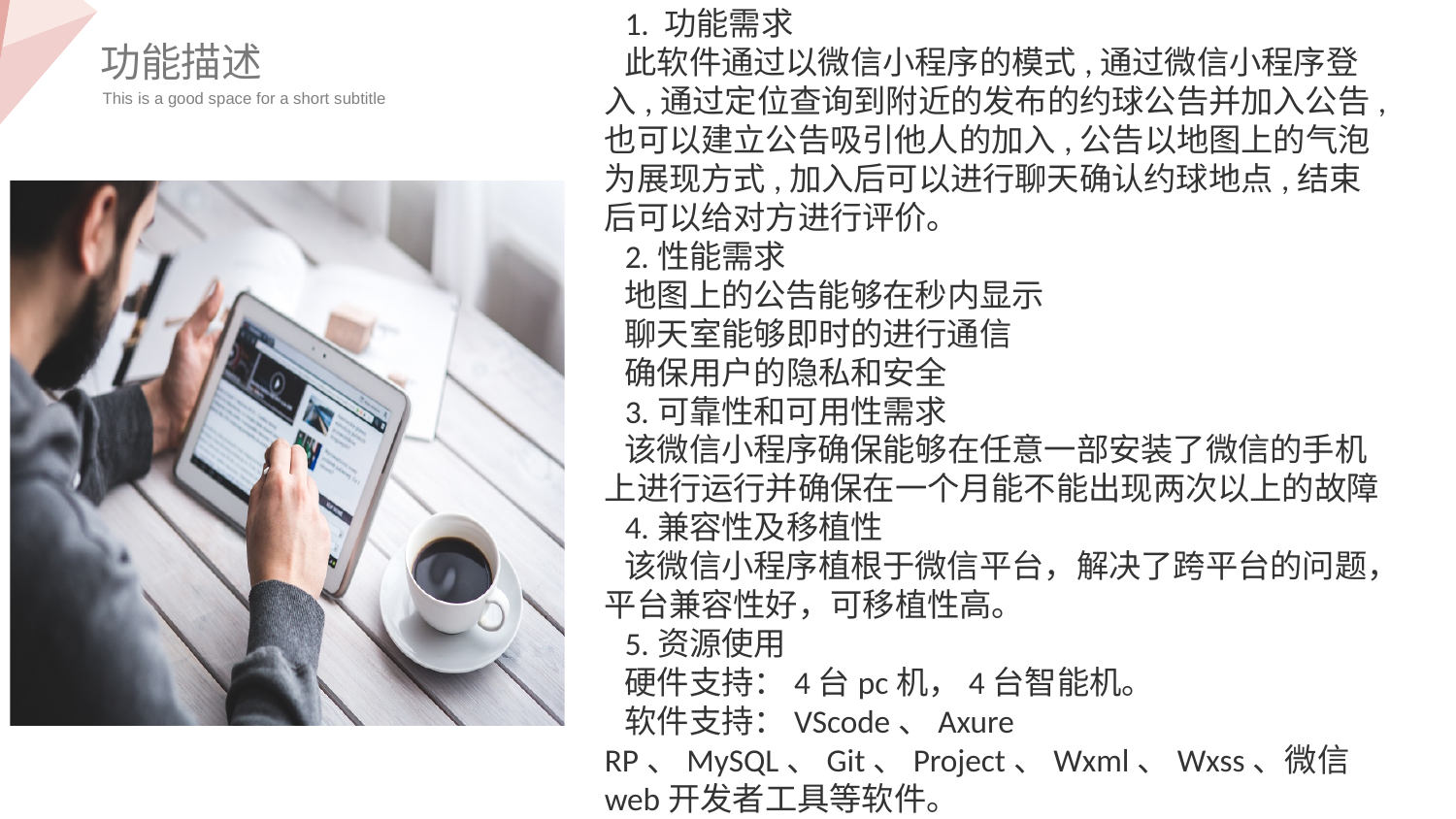

1. 功能需求
此软件通过以微信小程序的模式,通过微信小程序登入,通过定位查询到附近的发布的约球公告并加入公告,也可以建立公告吸引他人的加入,公告以地图上的气泡为展现方式,加入后可以进行聊天确认约球地点,结束后可以给对方进行评价。
2.性能需求
地图上的公告能够在秒内显示
聊天室能够即时的进行通信
确保用户的隐私和安全
3.可靠性和可用性需求
该微信小程序确保能够在任意一部安装了微信的手机上进行运行并确保在一个月能不能出现两次以上的故障
4.兼容性及移植性
该微信小程序植根于微信平台，解决了跨平台的问题，平台兼容性好，可移植性高。
5.资源使用
硬件支持：4台pc机，4台智能机。
软件支持：VScode、Axure RP、MySQL、Git、Project、Wxml、Wxss、微信web开发者工具等软件。
功能描述
This is a good space for a short subtitle